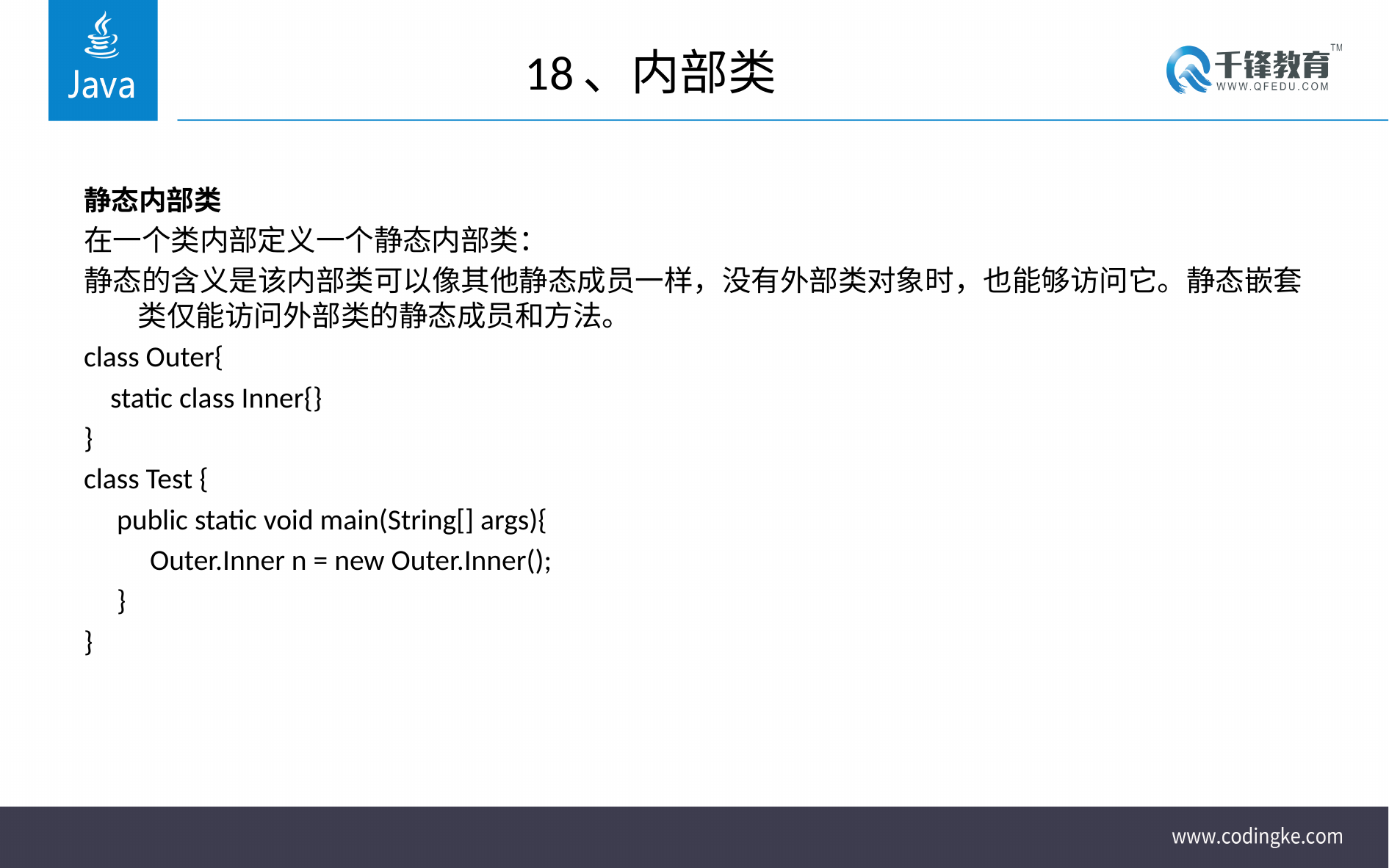

# 18、内部类
静态内部类
在一个类内部定义一个静态内部类：
静态的含义是该内部类可以像其他静态成员一样，没有外部类对象时，也能够访问它。静态嵌套类仅能访问外部类的静态成员和方法。
class Outer{
    static class Inner{}
}
class Test {
     public static void main(String[] args){
          Outer.Inner n = new Outer.Inner();
     }
}